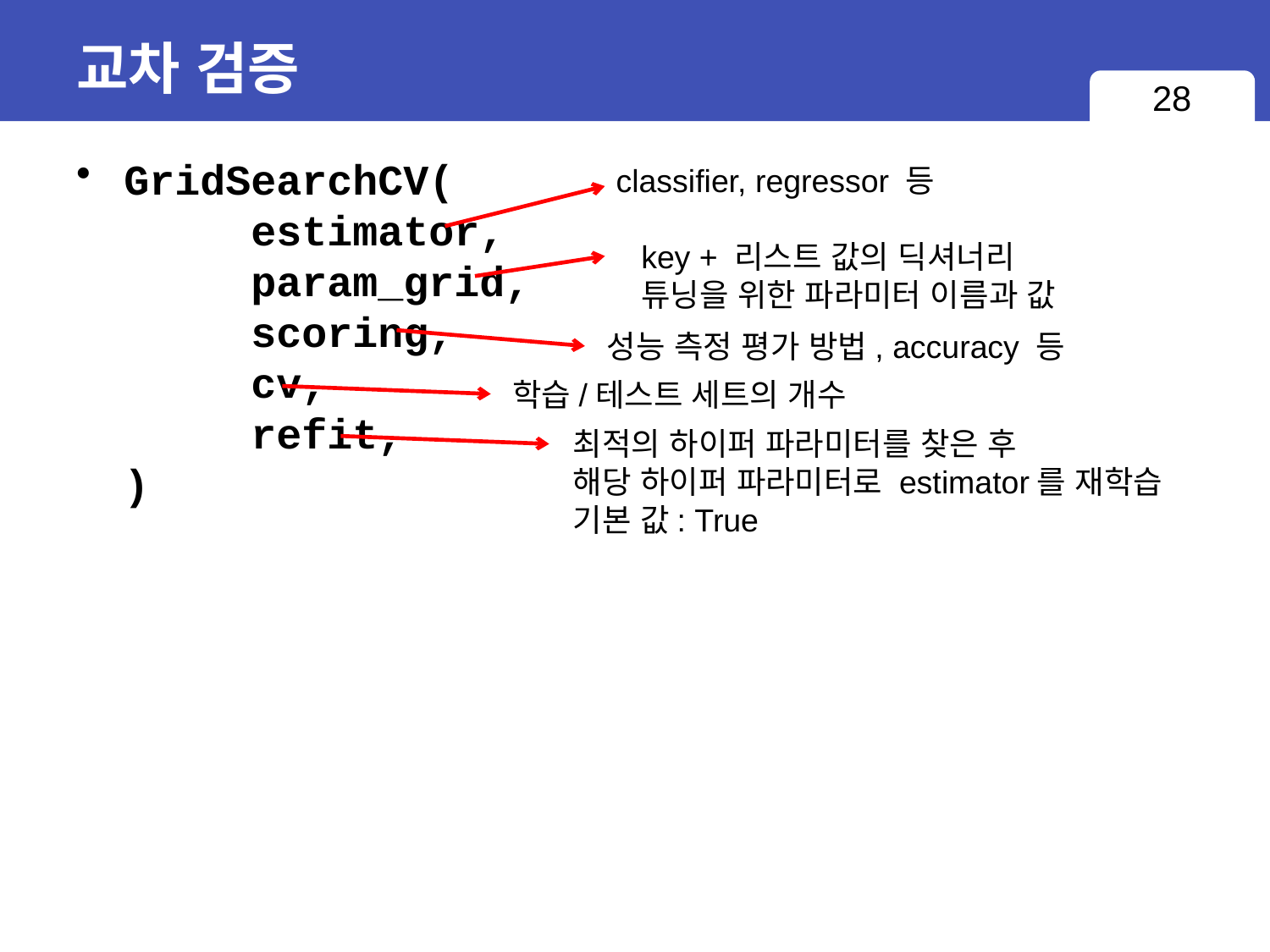

# 교차 검증
28
GridSearchCV(
	estimator,
	param_grid,
	scoring,
	cv,
	refit,
)
classifier, regressor 등
key + 리스트 값의 딕셔너리
튜닝을 위한 파라미터 이름과 값
성능 측정 평가 방법, accuracy 등
학습/테스트 세트의 개수
최적의 하이퍼 파라미터를 찾은 후
해당 하이퍼 파라미터로 estimator를 재학습
기본 값: True